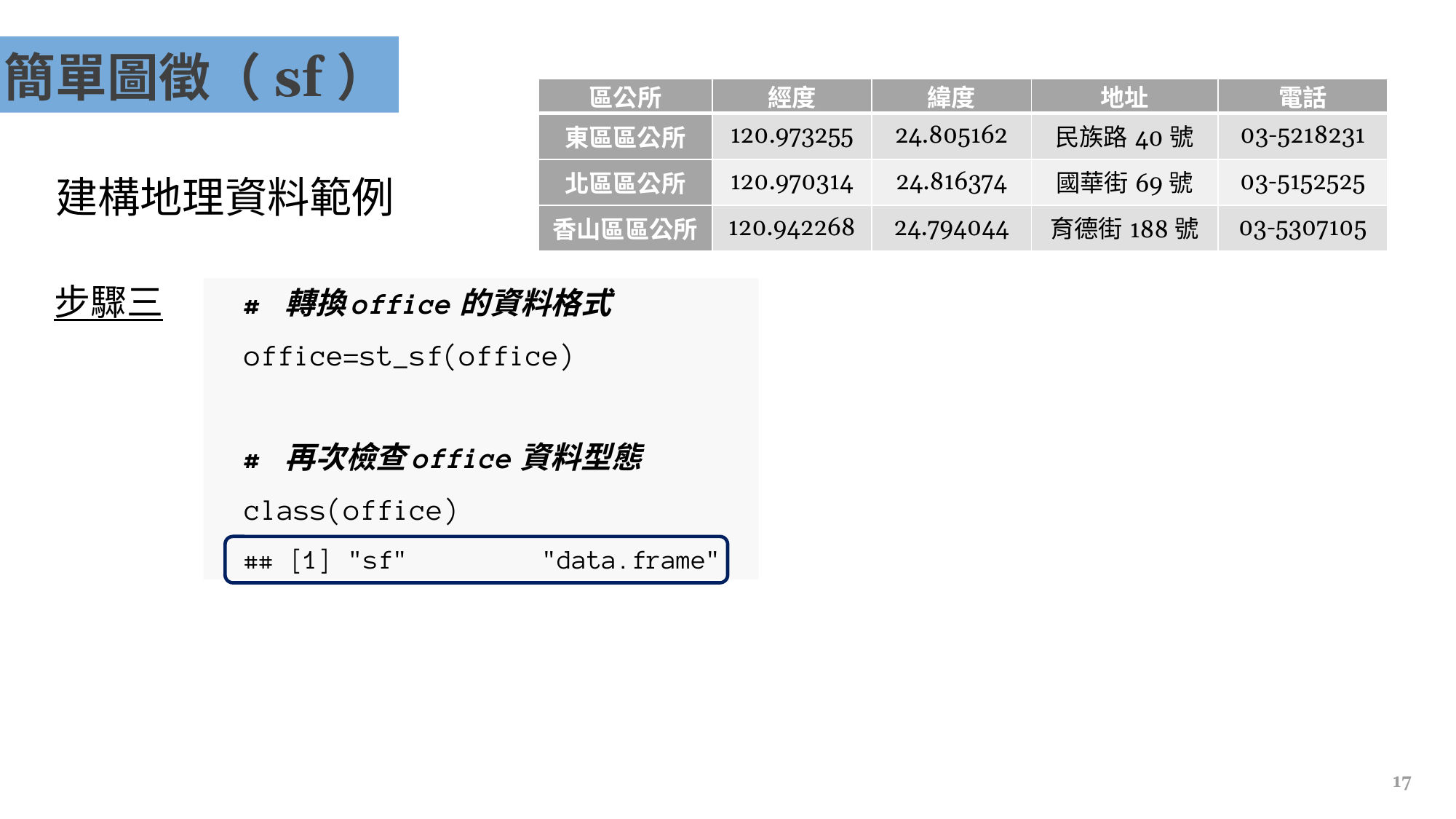

簡單圖徵（sf）
| 區公所 | 經度 | 緯度 | 地址 | 電話 |
| --- | --- | --- | --- | --- |
| 東區區公所 | 120.973255 | 24.805162 | 民族路40號 | 03-5218231 |
| 北區區公所 | 120.970314 | 24.816374 | 國華街69號 | 03-5152525 |
| 香山區區公所 | 120.942268 | 24.794044 | 育德街188號 | 03-5307105 |
建構地理資料範例
步驟三
# 轉換office的資料格式
office=st_sf(office)

# 再次檢查office資料型態
class(office)
## [1] "sf"         "data.frame"

17